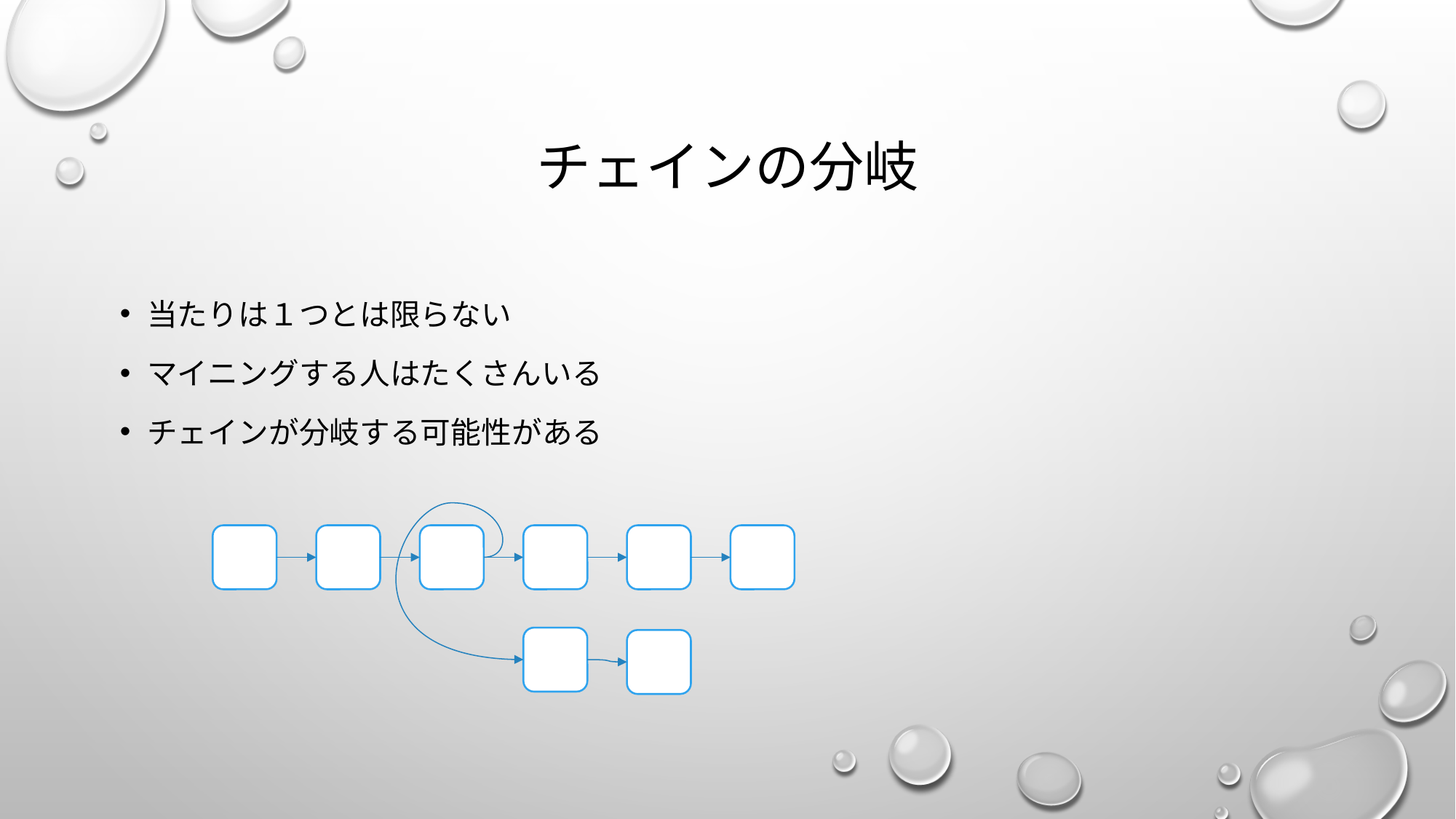

# チェインの分岐
当たりは１つとは限らない
マイニングする人はたくさんいる
チェインが分岐する可能性がある